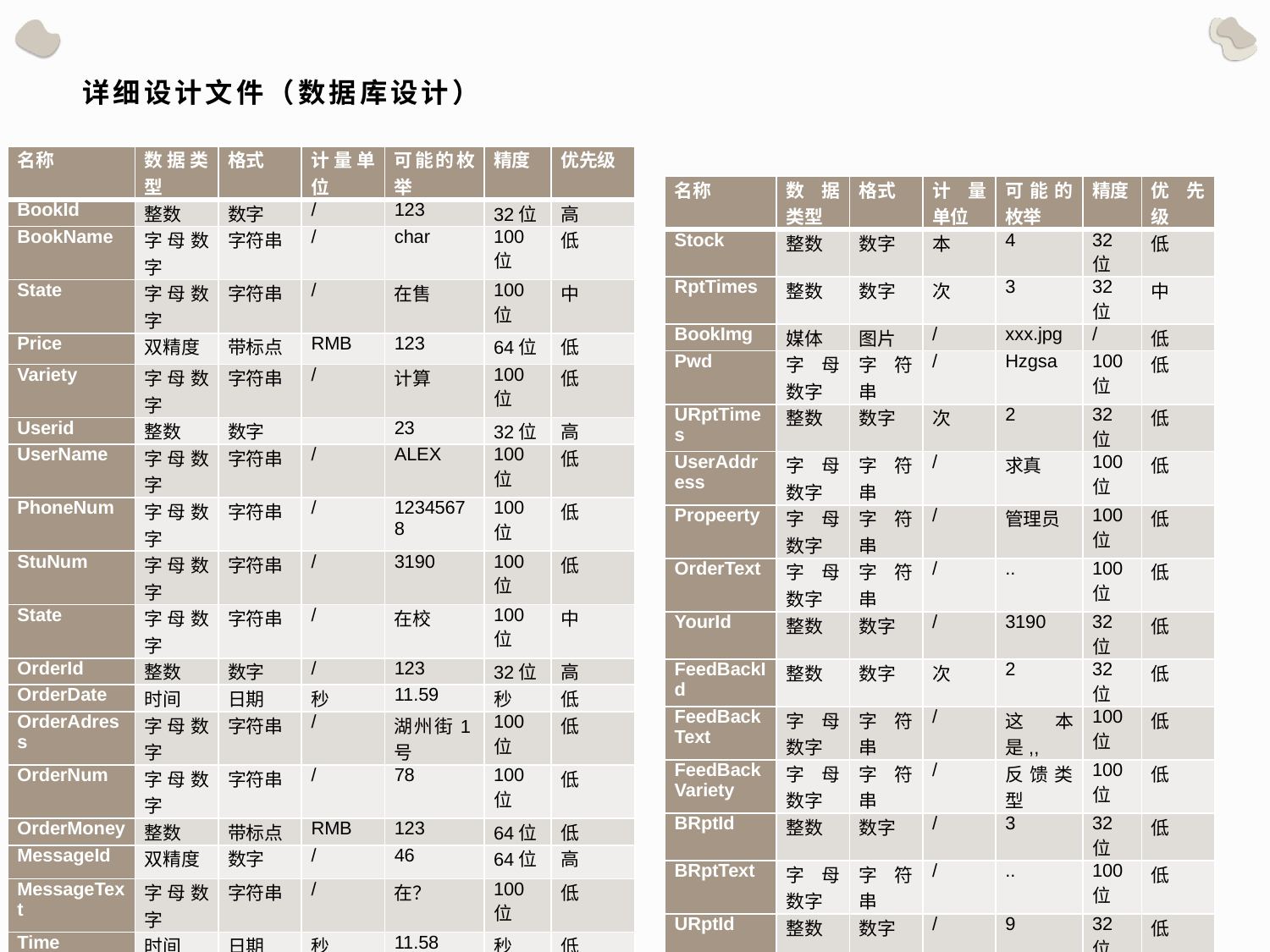

# 详细设计文件（数据库设计）
| 名称 | 数据类型 | 格式 | 计量单位 | 可能的枚举 | 精度 | 优先级 |
| --- | --- | --- | --- | --- | --- | --- |
| BookId | 整数 | 数字 | / | 123 | 32位 | 高 |
| BookName | 字母数字 | 字符串 | / | char | 100位 | 低 |
| State | 字母数字 | 字符串 | / | 在售 | 100位 | 中 |
| Price | 双精度 | 带标点 | RMB | 123 | 64位 | 低 |
| Variety | 字母数字 | 字符串 | / | 计算 | 100位 | 低 |
| Userid | 整数 | 数字 |  | 23 | 32位 | 高 |
| UserName | 字母数字 | 字符串 | / | ALEX | 100位 | 低 |
| PhoneNum | 字母数字 | 字符串 | / | 12345678 | 100位 | 低 |
| StuNum | 字母数字 | 字符串 | / | 3190 | 100位 | 低 |
| State | 字母数字 | 字符串 | / | 在校 | 100位 | 中 |
| OrderId | 整数 | 数字 | / | 123 | 32位 | 高 |
| OrderDate | 时间 | 日期 | 秒 | 11.59 | 秒 | 低 |
| OrderAdress | 字母数字 | 字符串 | / | 湖州街1号 | 100位 | 低 |
| OrderNum | 字母数字 | 字符串 | / | 78 | 100位 | 低 |
| OrderMoney | 整数 | 带标点 | RMB | 123 | 64位 | 低 |
| MessageId | 双精度 | 数字 | / | 46 | 64位 | 高 |
| MessageText | 字母数字 | 字符串 | / | 在？ | 100位 | 低 |
| Time | 时间 | 日期 | 秒 | 11.58 | 秒 | 低 |
| BookText | 字母数字 | 字符串 | / | 本书是,, | 100位 | 低 |
| College | 字母数字 | 字符串 | / | 计算学院 | 100位 | 低 |
| 名称 | 数据类型 | 格式 | 计量单位 | 可能的枚举 | 精度 | 优先级 |
| --- | --- | --- | --- | --- | --- | --- |
| Stock | 整数 | 数字 | 本 | 4 | 32位 | 低 |
| RptTimes | 整数 | 数字 | 次 | 3 | 32位 | 中 |
| BookImg | 媒体 | 图片 | / | xxx.jpg | / | 低 |
| Pwd | 字母数字 | 字符串 | / | Hzgsa | 100位 | 低 |
| URptTimes | 整数 | 数字 | 次 | 2 | 32位 | 低 |
| UserAddress | 字母数字 | 字符串 | / | 求真 | 100位 | 低 |
| Propeerty | 字母数字 | 字符串 | / | 管理员 | 100位 | 低 |
| OrderText | 字母数字 | 字符串 | / | .. | 100位 | 低 |
| YourId | 整数 | 数字 | / | 3190 | 32位 | 低 |
| FeedBackId | 整数 | 数字 | 次 | 2 | 32位 | 低 |
| FeedBackText | 字母数字 | 字符串 | / | 这本是,, | 100位 | 低 |
| FeedBackVariety | 字母数字 | 字符串 | / | 反馈类型 | 100位 | 低 |
| BRptId | 整数 | 数字 | / | 3 | 32位 | 低 |
| BRptText | 字母数字 | 字符串 | / | .. | 100位 | 低 |
| URptId | 整数 | 数字 | / | 9 | 32位 | 低 |
| URptText | 字母数字 | 字符串 | / | .. | 100位 | 低 |